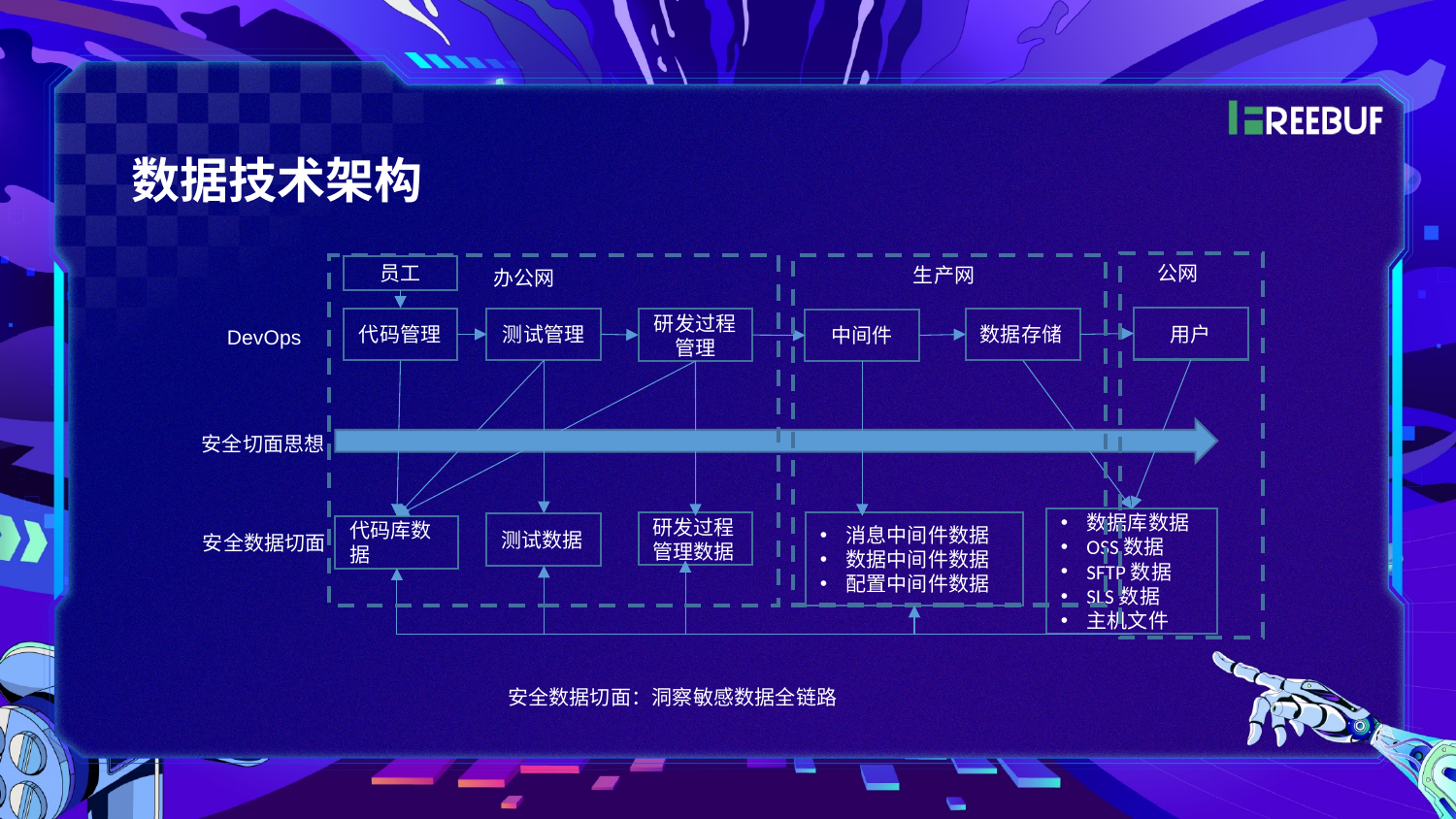

数据技术架构

公网

生产网
员工

办公网
用户
代码管理
测试管理
数据存储
研发过程管理
中间件
DevOps

安全切面思想
数据库数据
OSS数据
SFTP数据
SLS数据
主机文件
研发过程管理数据
消息中间件数据
数据中间件数据
配置中间件数据
测试数据
代码库数据
安全数据切面
安全数据切面：洞察敏感数据全链路